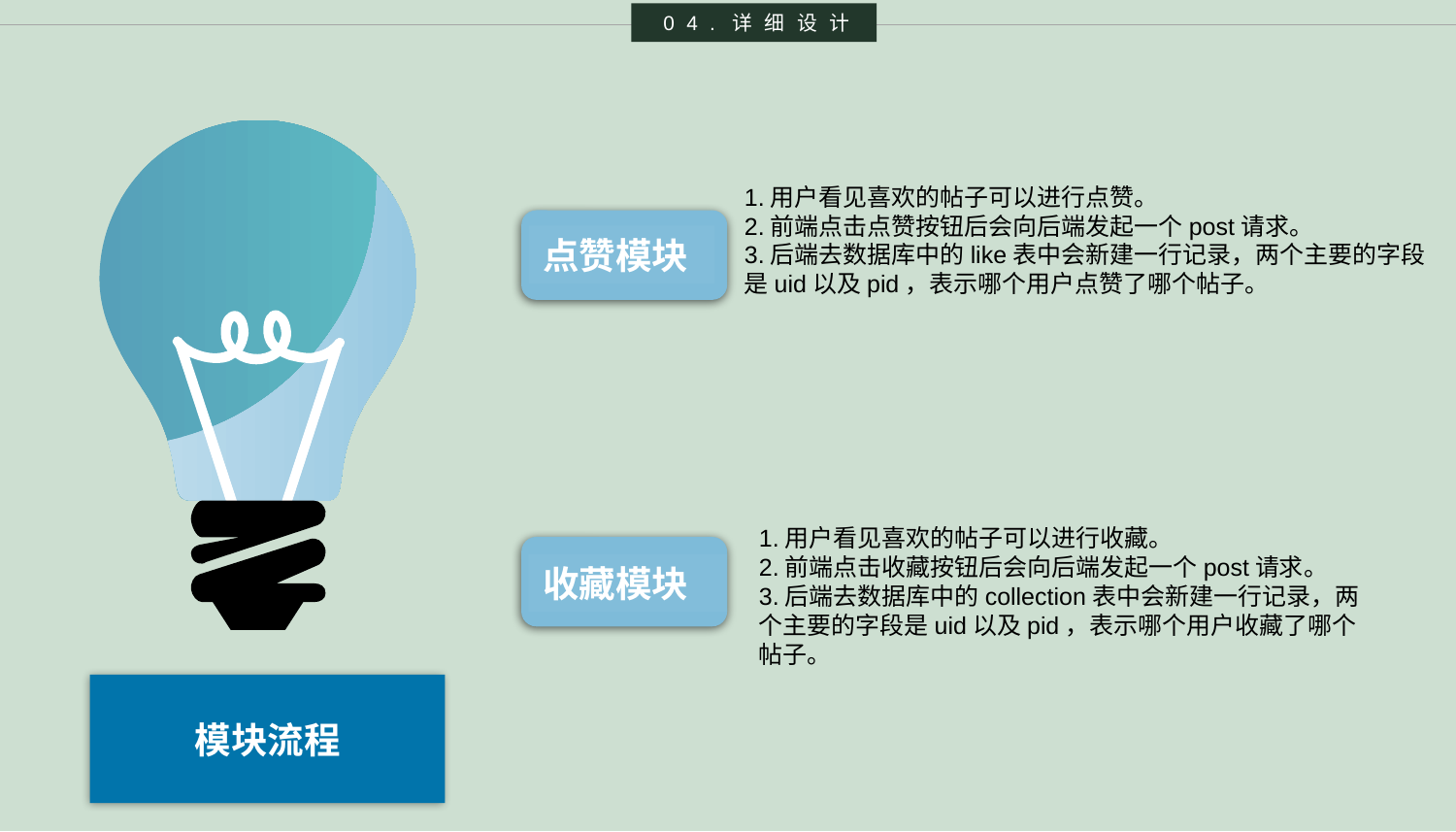

04.详细设计

1.用户看见喜欢的帖子可以进行点赞。
2.前端点击点赞按钮后会向后端发起一个post请求。
3.后端去数据库中的like表中会新建一行记录，两个主要的字段是uid以及pid，表示哪个用户点赞了哪个帖子。

点赞模块
1.用户看见喜欢的帖子可以进行收藏。
2.前端点击收藏按钮后会向后端发起一个post请求。
3.后端去数据库中的collection表中会新建一行记录，两个主要的字段是uid以及pid，表示哪个用户收藏了哪个帖子。

收藏模块
模块流程